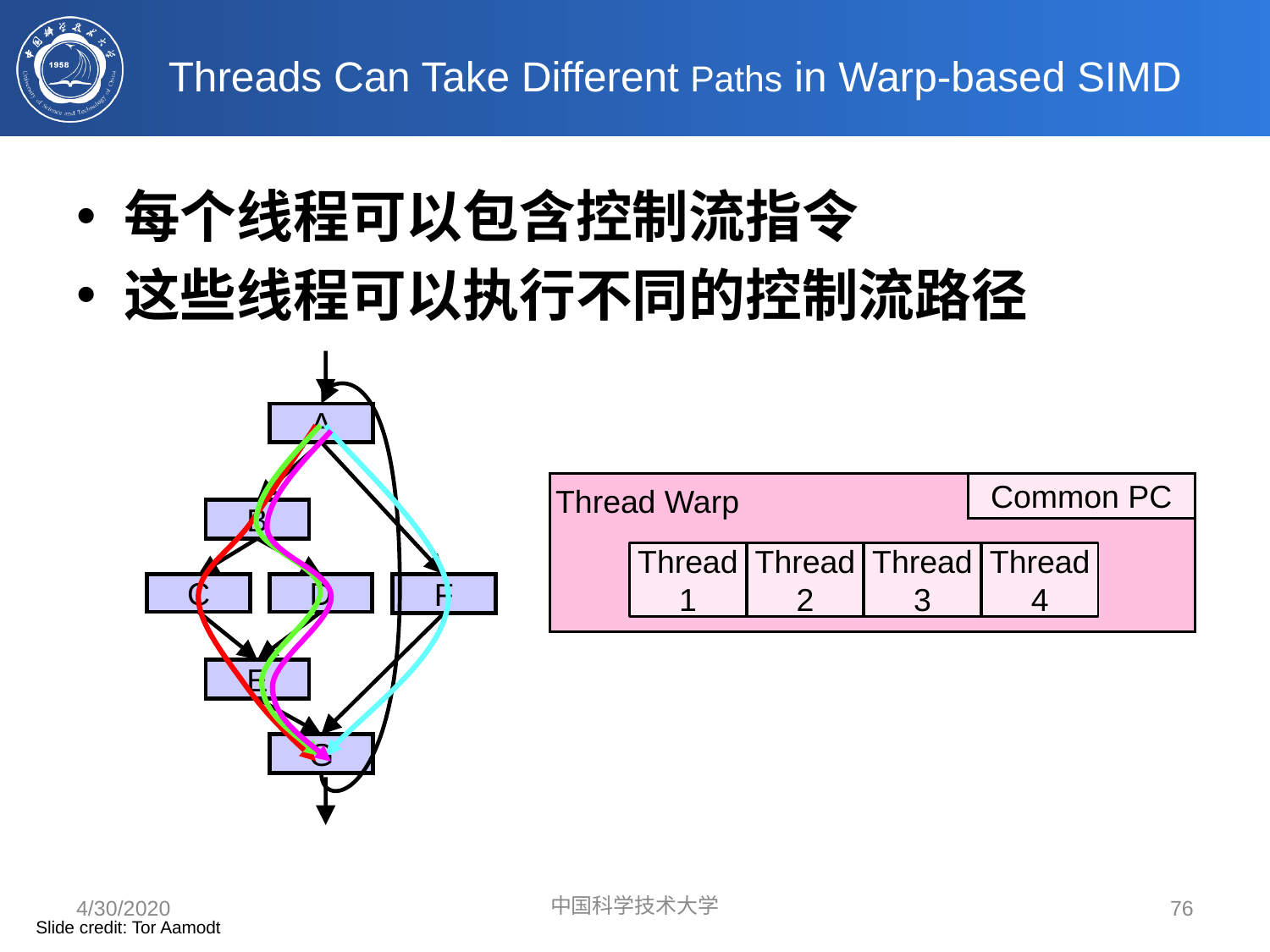

# Threads Can Take Different Paths in Warp-based SIMD
每个线程可以包含控制流指令
这些线程可以执行不同的控制流路径

A
B
C
D
F
E
G

Common PC
Thread Warp
Thread
1
Thread
2
Thread
3
Thread
4

4/30/2020
中国科学技术大学
76
Slide credit: Tor Aamodt